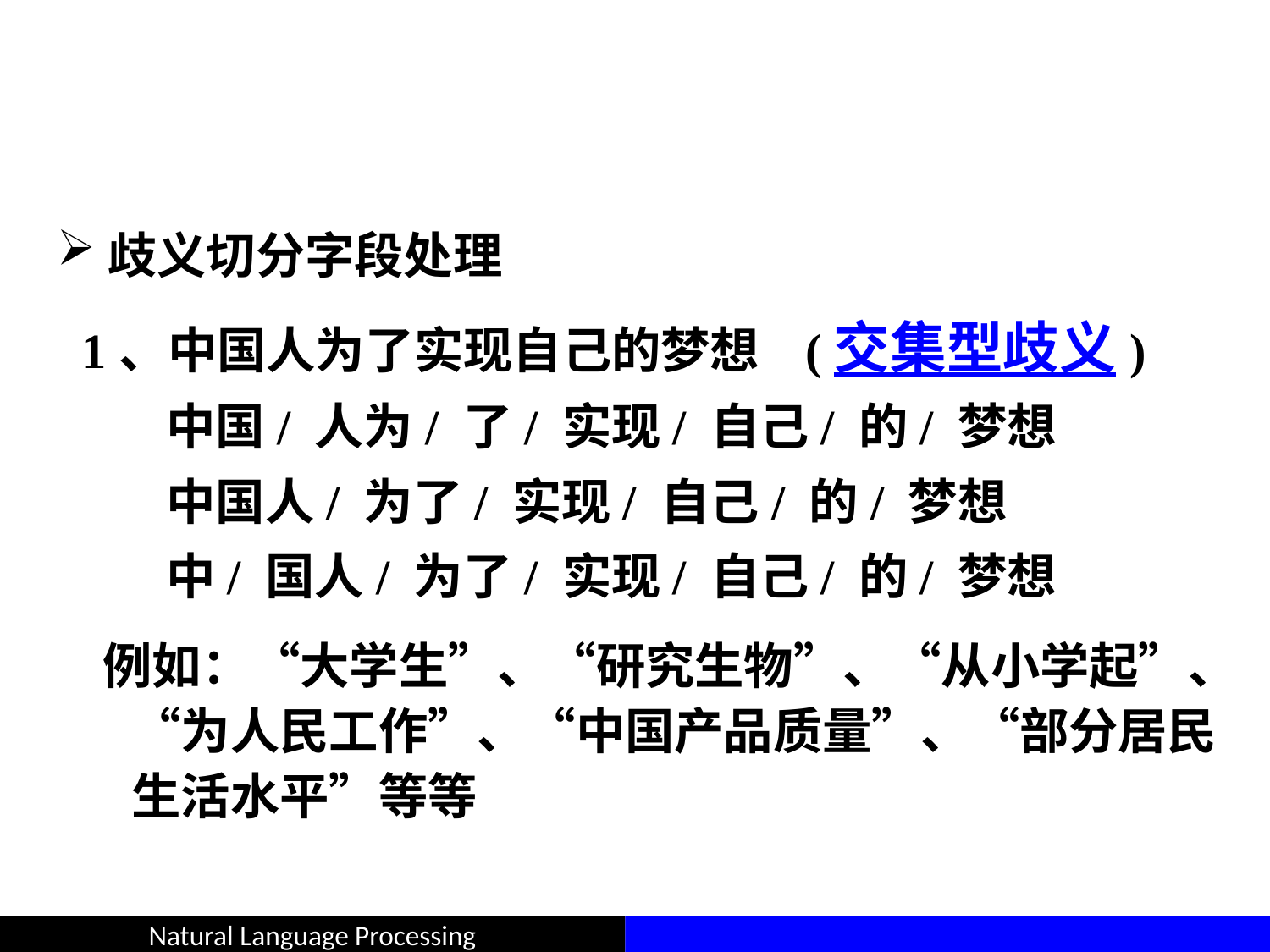

#
歧义切分字段处理
  1、中国人为了实现自己的梦想   (交集型歧义)
   中国/ 人为/ 了/ 实现/ 自己/ 的/ 梦想
   中国人/ 为了/ 实现/ 自己/ 的/ 梦想
   中/ 国人/ 为了/ 实现/ 自己/ 的/ 梦想
   例如：“大学生”、“研究生物”、“从小学起”、“为人民工作”、“中国产品质量”、“部分居民生活水平”等等